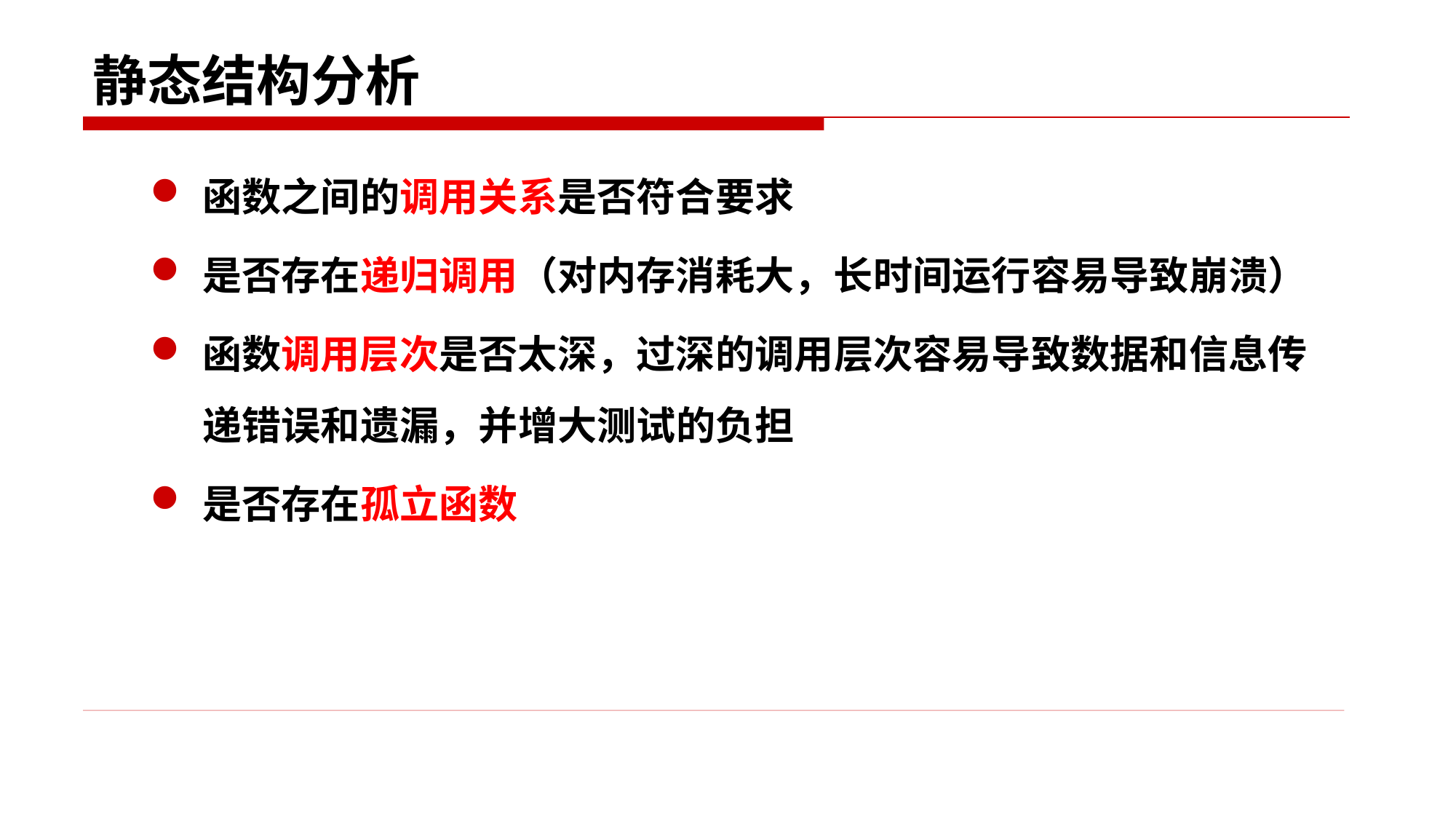

# 静态结构分析
函数之间的调用关系是否符合要求
是否存在递归调用（对内存消耗大，长时间运行容易导致崩溃）
函数调用层次是否太深，过深的调用层次容易导致数据和信息传递错误和遗漏，并增大测试的负担
是否存在孤立函数